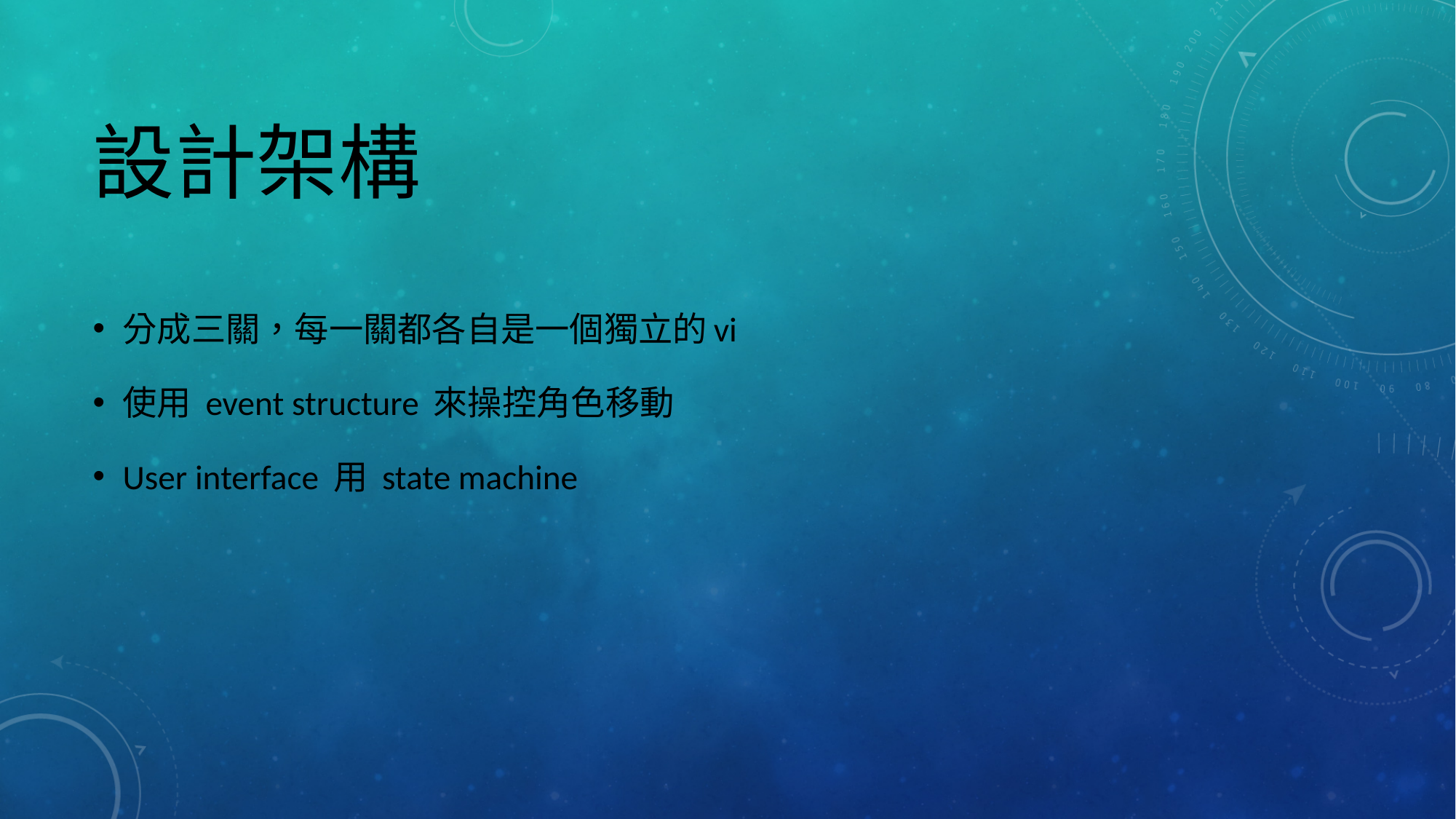

# 設計架構
分成三關，每一關都各自是一個獨立的vi
使用 event structure 來操控角色移動
User interface 用 state machine